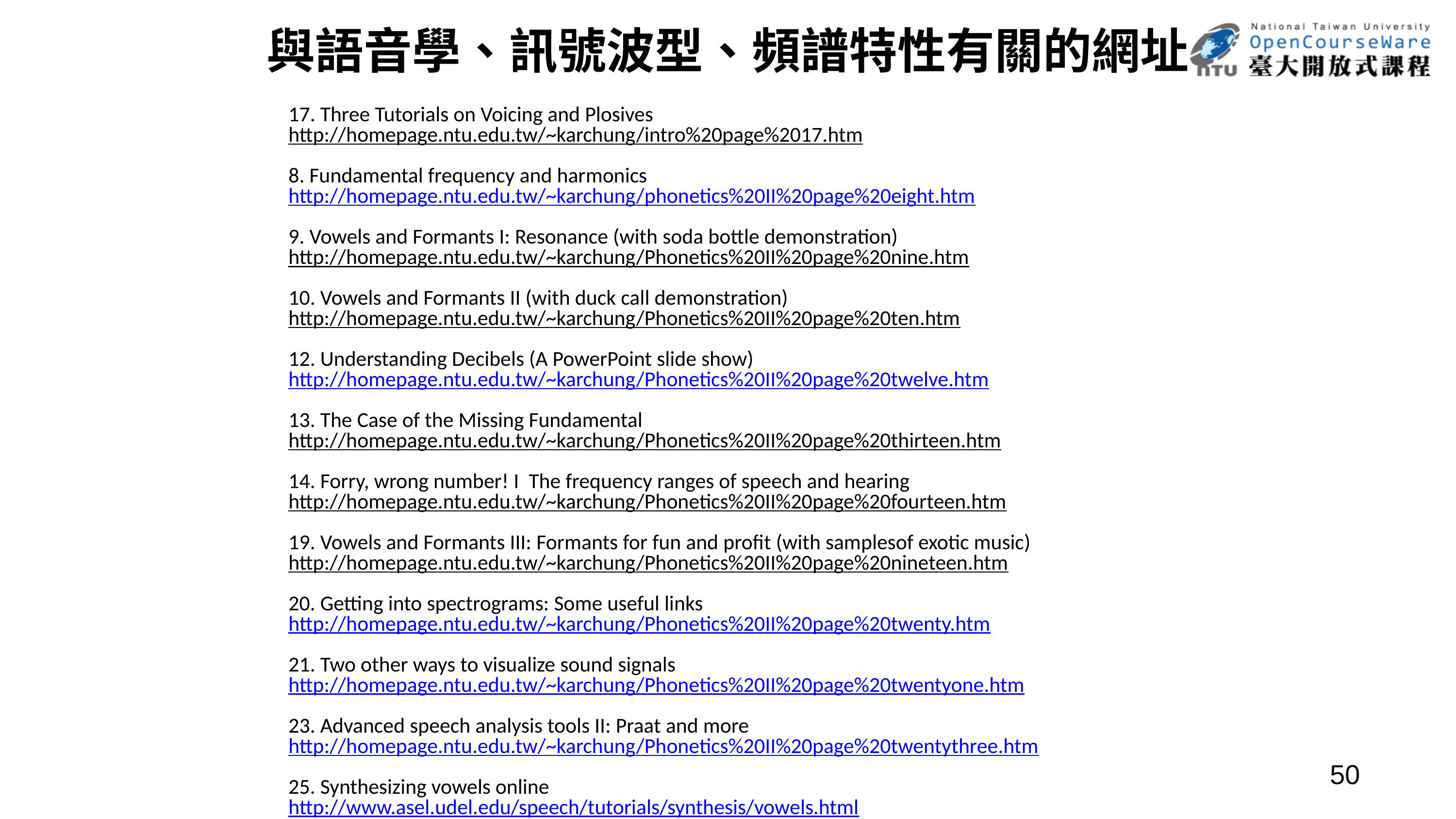

# 與語音學、訊號波型、頻譜特性有關的網址
	17. Three Tutorials on Voicing and Plosives
http://homepage.ntu.edu.tw/~karchung/intro%20page%2017.htm
8. Fundamental frequency and harmonics
http://homepage.ntu.edu.tw/~karchung/phonetics%20II%20page%20eight.htm
9. Vowels and Formants I: Resonance (with soda bottle demonstration)
http://homepage.ntu.edu.tw/~karchung/Phonetics%20II%20page%20nine.htm
10. Vowels and Formants II (with duck call demonstration)
http://homepage.ntu.edu.tw/~karchung/Phonetics%20II%20page%20ten.htm
12. Understanding Decibels (A PowerPoint slide show)
http://homepage.ntu.edu.tw/~karchung/Phonetics%20II%20page%20twelve.htm
13. The Case of the Missing Fundamental
http://homepage.ntu.edu.tw/~karchung/Phonetics%20II%20page%20thirteen.htm
14. Forry, wrong number! I  The frequency ranges of speech and hearing
http://homepage.ntu.edu.tw/~karchung/Phonetics%20II%20page%20fourteen.htm
19. Vowels and Formants III: Formants for fun and profit (with samplesof exotic music)
http://homepage.ntu.edu.tw/~karchung/Phonetics%20II%20page%20nineteen.htm
20. Getting into spectrograms: Some useful links
http://homepage.ntu.edu.tw/~karchung/Phonetics%20II%20page%20twenty.htm
21. Two other ways to visualize sound signals
http://homepage.ntu.edu.tw/~karchung/Phonetics%20II%20page%20twentyone.htm
23. Advanced speech analysis tools II: Praat and more
http://homepage.ntu.edu.tw/~karchung/Phonetics%20II%20page%20twentythree.htm
25. Synthesizing vowels online
http://www.asel.udel.edu/speech/tutorials/synthesis/vowels.html